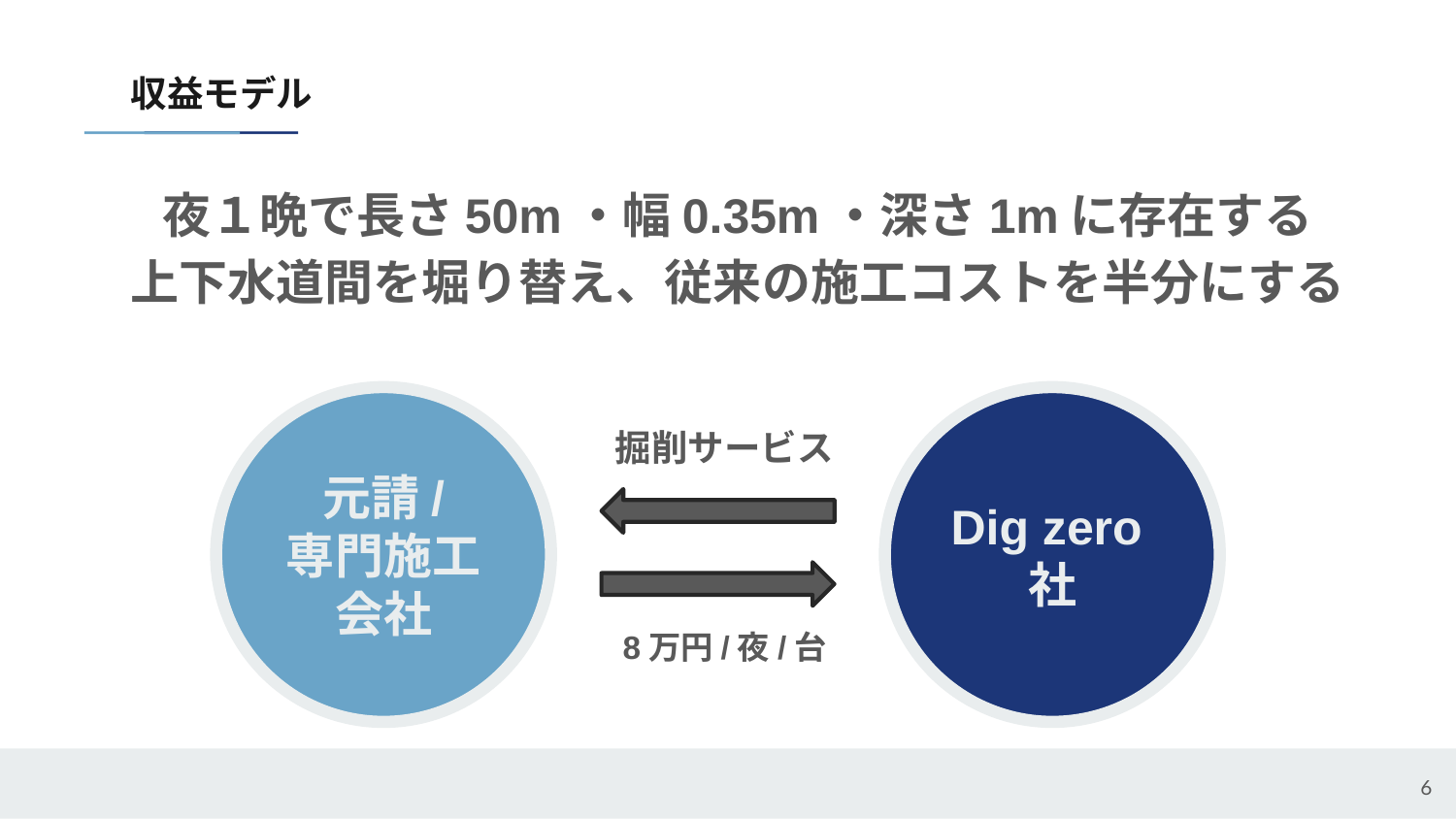

# 収益モデル
夜１晩で長さ50m・幅0.35m・深さ1mに存在する
上下水道間を堀り替え、従来の施工コストを半分にする

元請/
専門施工会社

Dig zero社

掘削サービス

8万円/夜/台
6